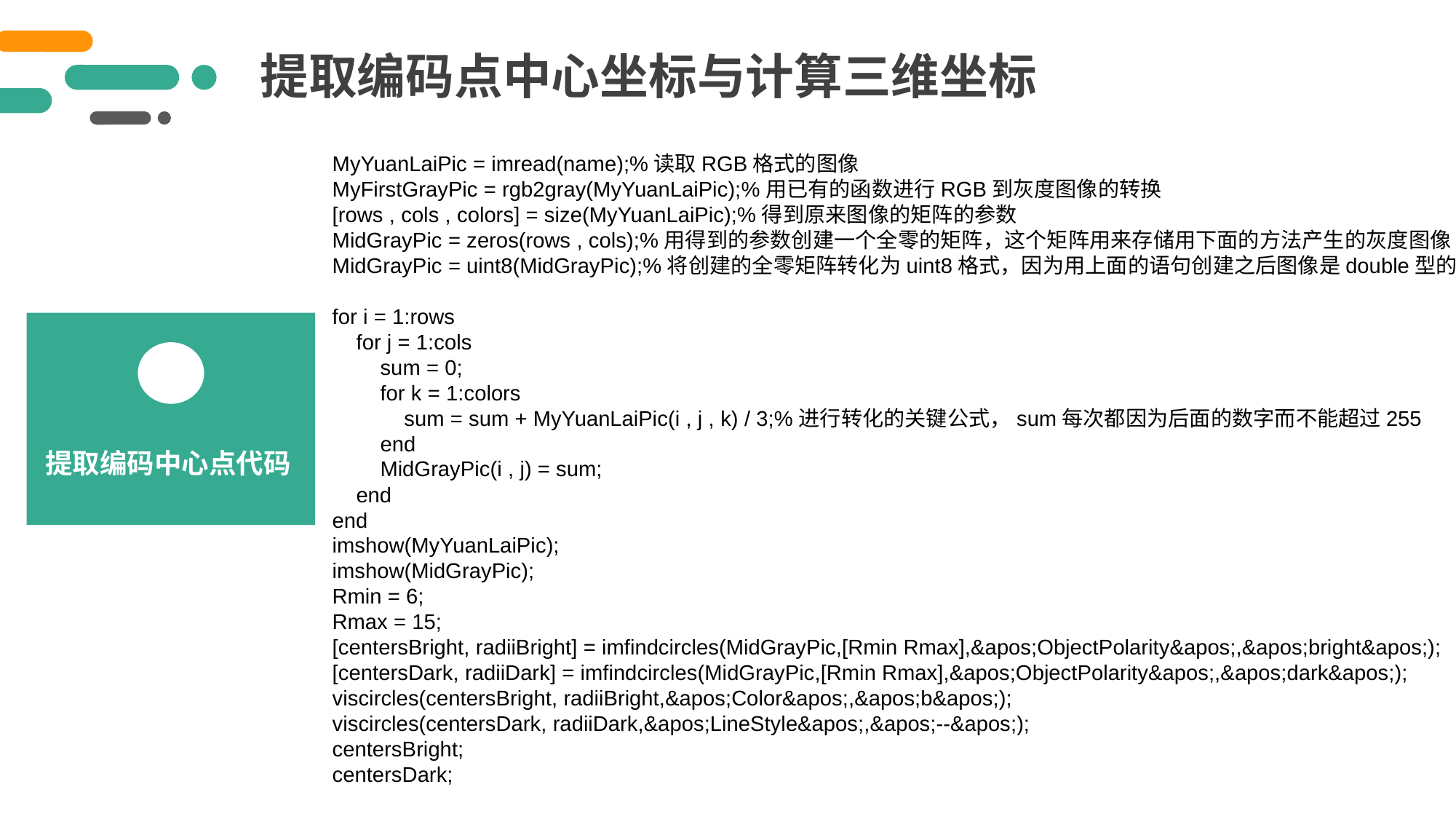

提取编码点中心坐标与计算三维坐标
MyYuanLaiPic = imread(name);%读取RGB格式的图像  
MyFirstGrayPic = rgb2gray(MyYuanLaiPic);%用已有的函数进行RGB到灰度图像的转换
[rows , cols , colors] = size(MyYuanLaiPic);%得到原来图像的矩阵的参数  
MidGrayPic = zeros(rows , cols);%用得到的参数创建一个全零的矩阵，这个矩阵用来存储用下面的方法产生的灰度图像  
MidGrayPic = uint8(MidGrayPic);%将创建的全零矩阵转化为uint8格式，因为用上面的语句创建之后图像是double型的  
   
for i = 1:rows  
    for j = 1:cols  
        sum = 0;  
        for k = 1:colors  
            sum = sum + MyYuanLaiPic(i , j , k) / 3;%进行转化的关键公式，sum每次都因为后面的数字而不能超过255  
        end  
        MidGrayPic(i , j) = sum;  
    end  
end  
imshow(MyYuanLaiPic); 
imshow(MidGrayPic);
Rmin = 6;
Rmax = 15;
[centersBright, radiiBright] = imfindcircles(MidGrayPic,[Rmin Rmax],&apos;ObjectPolarity&apos;,&apos;bright&apos;);
[centersDark, radiiDark] = imfindcircles(MidGrayPic,[Rmin Rmax],&apos;ObjectPolarity&apos;,&apos;dark&apos;);
viscircles(centersBright, radiiBright,&apos;Color&apos;,&apos;b&apos;);
viscircles(centersDark, radiiDark,&apos;LineStyle&apos;,&apos;--&apos;);
centersBright;
centersDark;

提取编码中心点代码